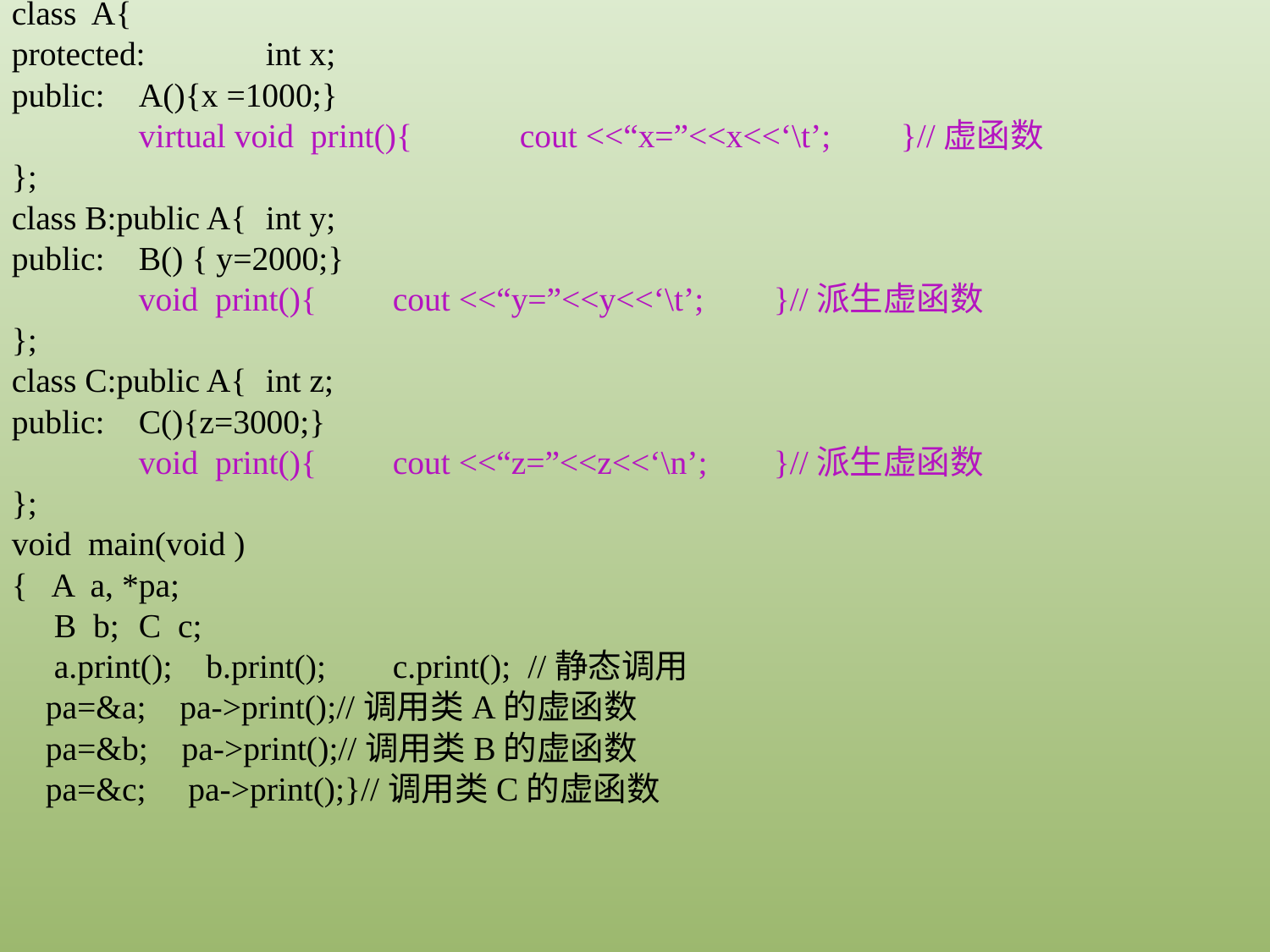

class  A{
protected:	int x;
public:	A(){x =1000;}
	virtual void  print(){	cout <<“x=”<<x<<‘\t’;	}//虚函数
};
class B:public A{	int y;
public:	B() { y=2000;}
	void  print(){	cout <<“y=”<<y<<‘\t’;	}//派生虚函数
};
class C:public A{	int z;
public:	C(){z=3000;}
	void  print(){	cout <<“z=”<<z<<‘\n’;	}//派生虚函数
};
void  main(void )
{   A  a, *pa;
     B  b;	C  c;
     a.print();    b.print();	c.print();  //静态调用
    pa=&a;    pa->print();//调用类A的虚函数
    pa=&b;    pa->print();//调用类B的虚函数
    pa=&c;     pa->print();}//调用类C的虚函数
788